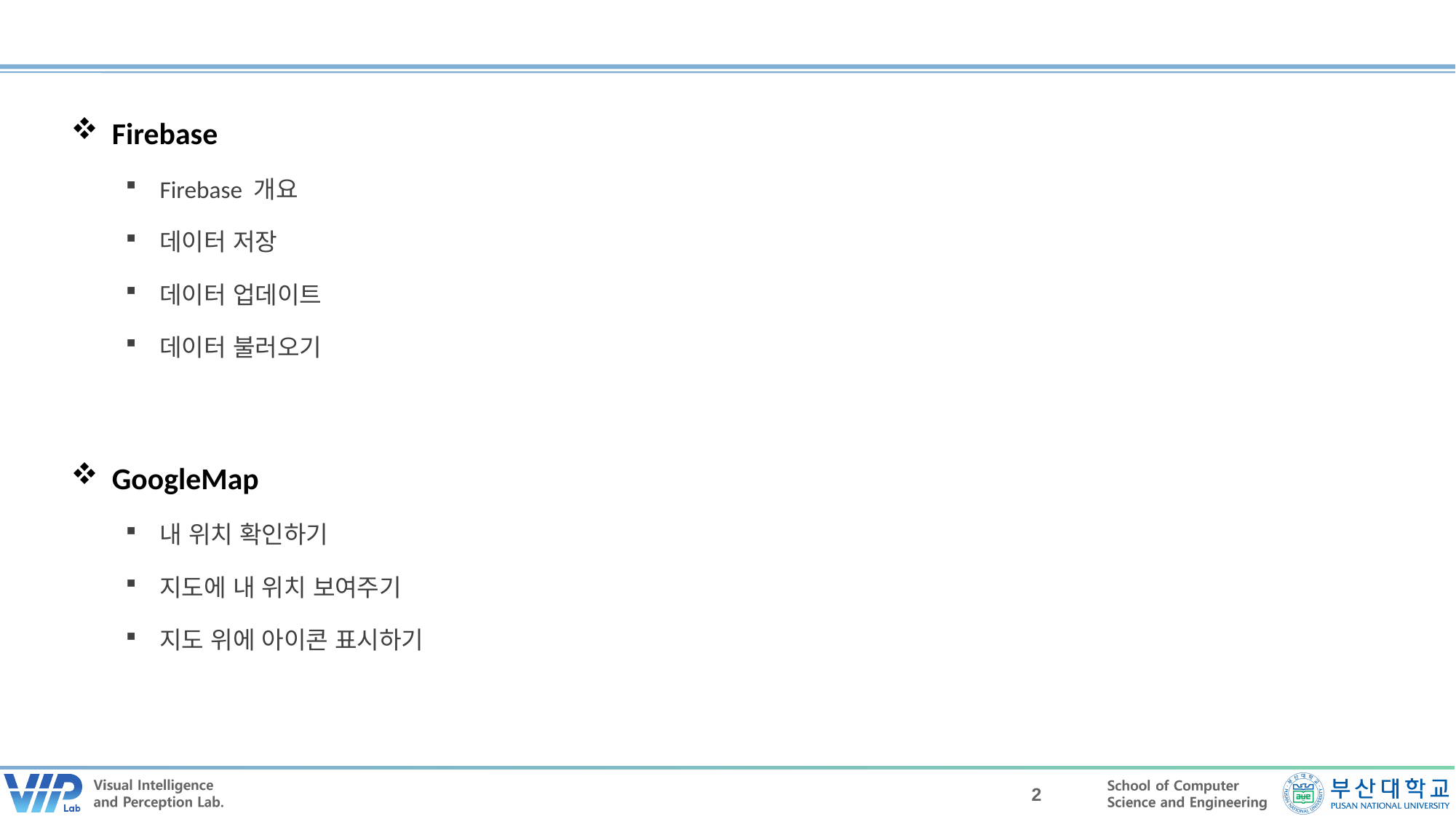

Firebase
Firebase 개요
데이터 저장
데이터 업데이트
데이터 불러오기

GoogleMap
내 위치 확인하기
지도에 내 위치 보여주기
지도 위에 아이콘 표시하기